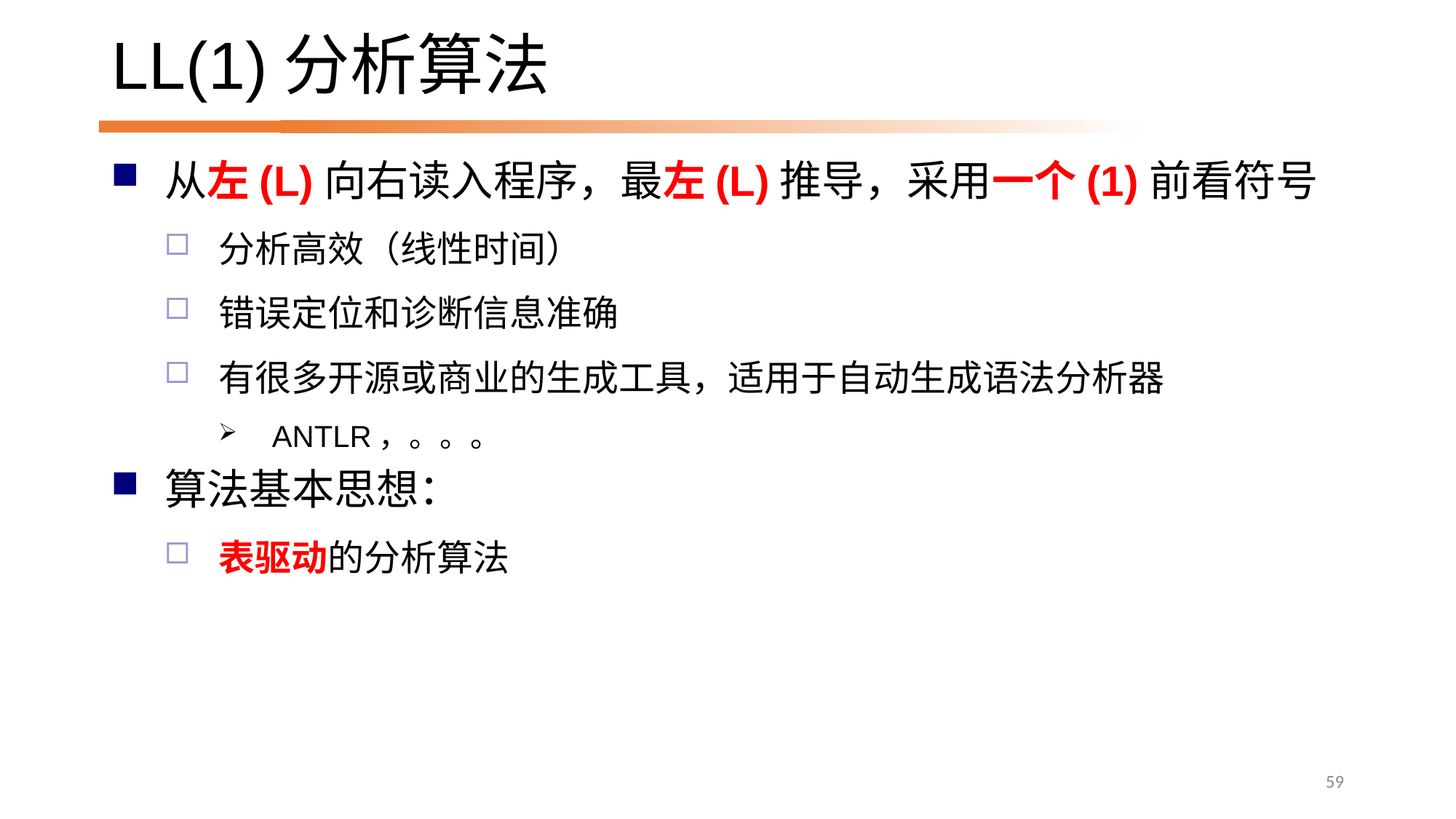

# LL(1)分析算法
从左(L)向右读入程序，最左(L)推导，采用一个(1)前看符号
分析高效（线性时间）
错误定位和诊断信息准确
有很多开源或商业的生成工具，适用于自动生成语法分析器
ANTLR，。。。
算法基本思想：
表驱动的分析算法
59